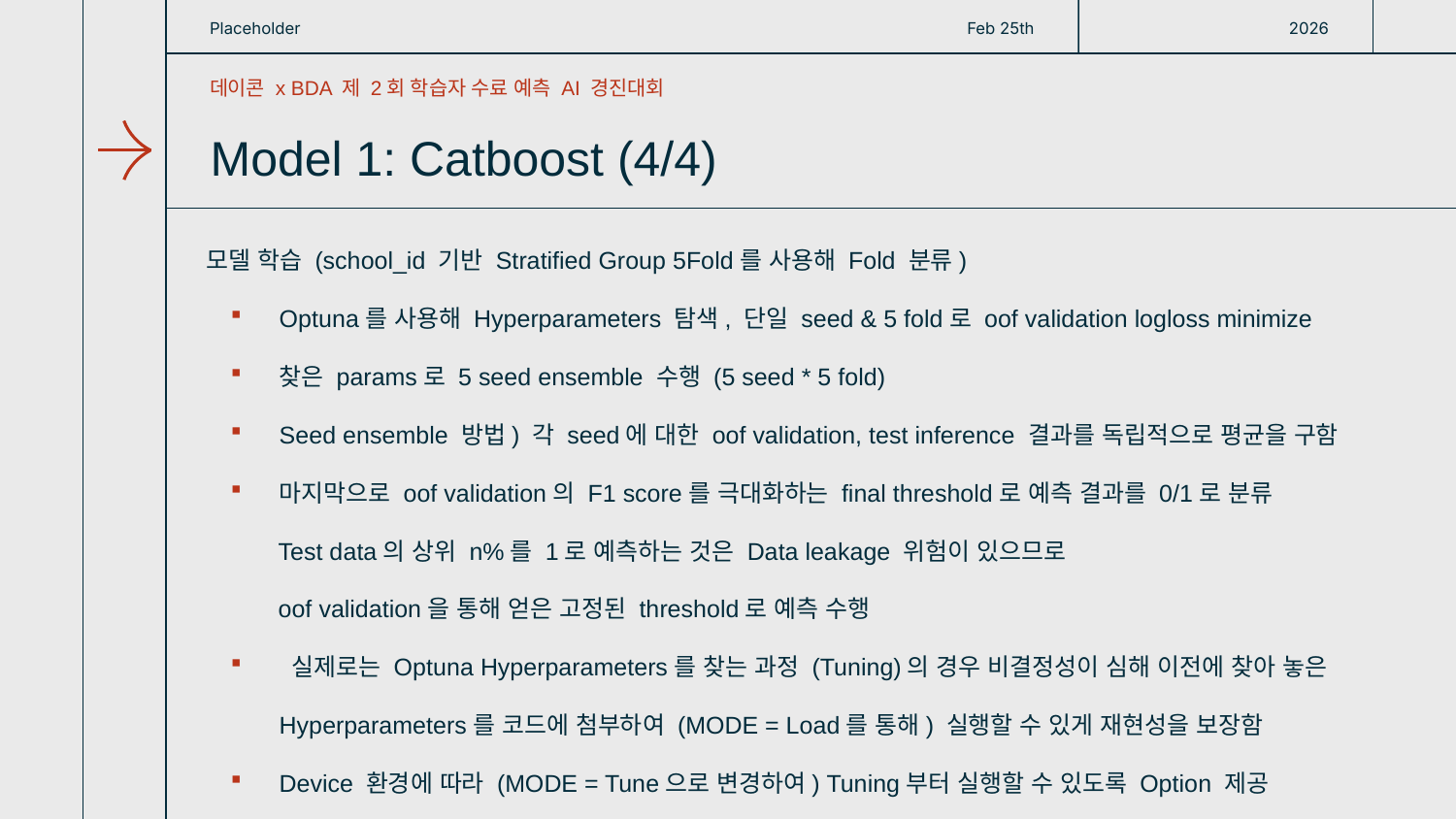

Placeholder
Feb 25th
2026
데이콘 x BDA 제 2회 학습자 수료 예측 AI 경진대회
# Model 1: Catboost (4/4)

모델 학습 (school_id 기반 Stratified Group 5Fold를 사용해 Fold 분류)
Optuna를 사용해 Hyperparameters 탐색, 단일 seed & 5 fold로 oof validation logloss minimize
찾은 params로 5 seed ensemble 수행 (5 seed * 5 fold)
Seed ensemble 방법) 각 seed에 대한 oof validation, test inference 결과를 독립적으로 평균을 구함
마지막으로 oof validation의 F1 score를 극대화하는 final threshold로 예측 결과를 0/1로 분류
       Test data의 상위 n%를 1로 예측하는 것은 Data leakage 위험이 있으므로
       oof validation을 통해 얻은 고정된 threshold로 예측 수행
 실제로는 Optuna Hyperparameters를 찾는 과정 (Tuning)의 경우 비결정성이 심해 이전에 찾아 놓은 Hyperparameters를 코드에 첨부하여 (MODE = Load를 통해) 실행할 수 있게 재현성을 보장함
Device 환경에 따라 (MODE = Tune으로 변경하여) Tuning부터 실행할 수 있도록 Option 제공